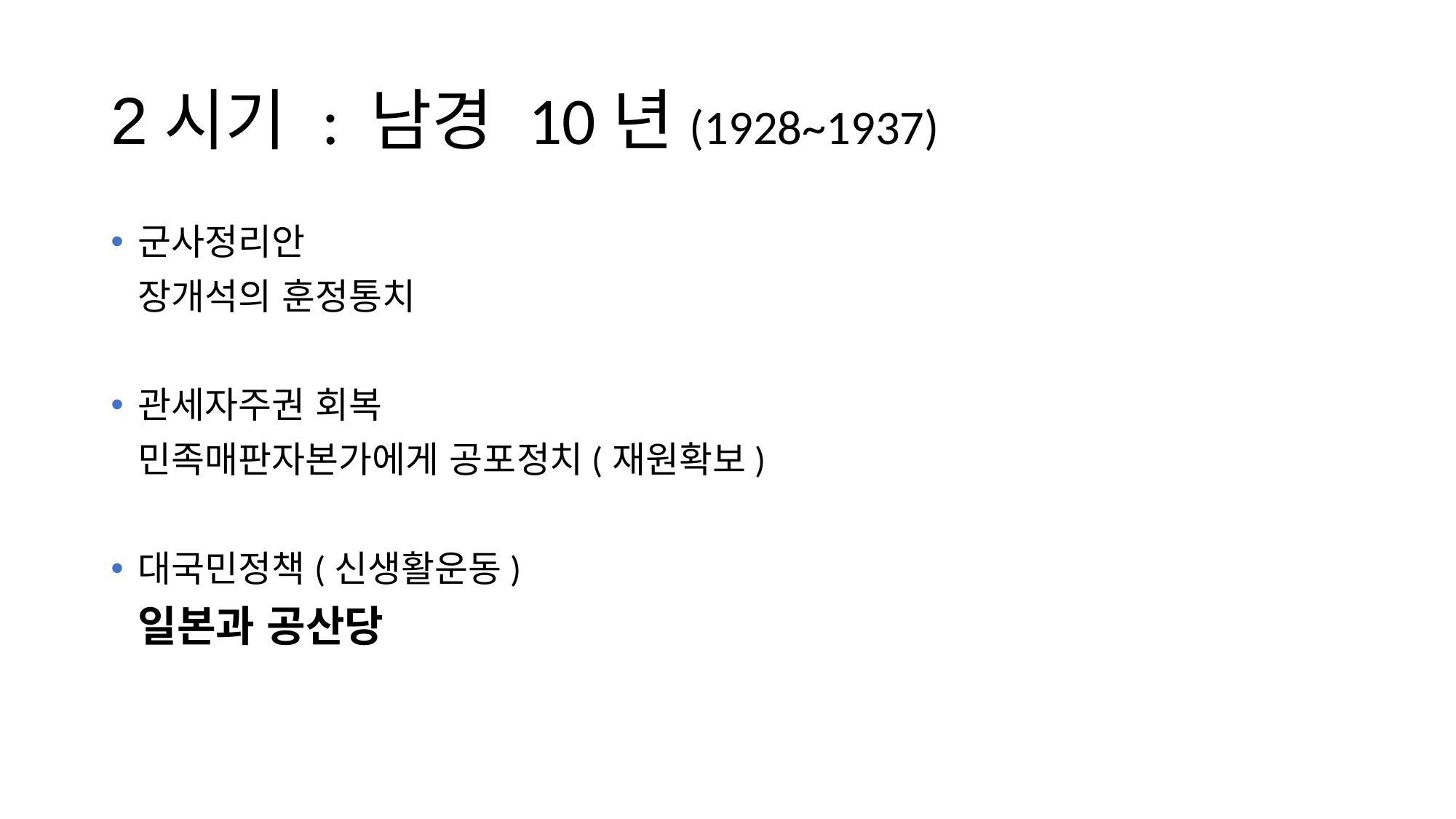

# 2시기 : 남경 10년(1928~1937)
군사정리안
	장개석의 훈정통치

관세자주권 회복
	민족매판자본가에게 공포정치(재원확보)

대국민정책(신생활운동)
	일본과 공산당